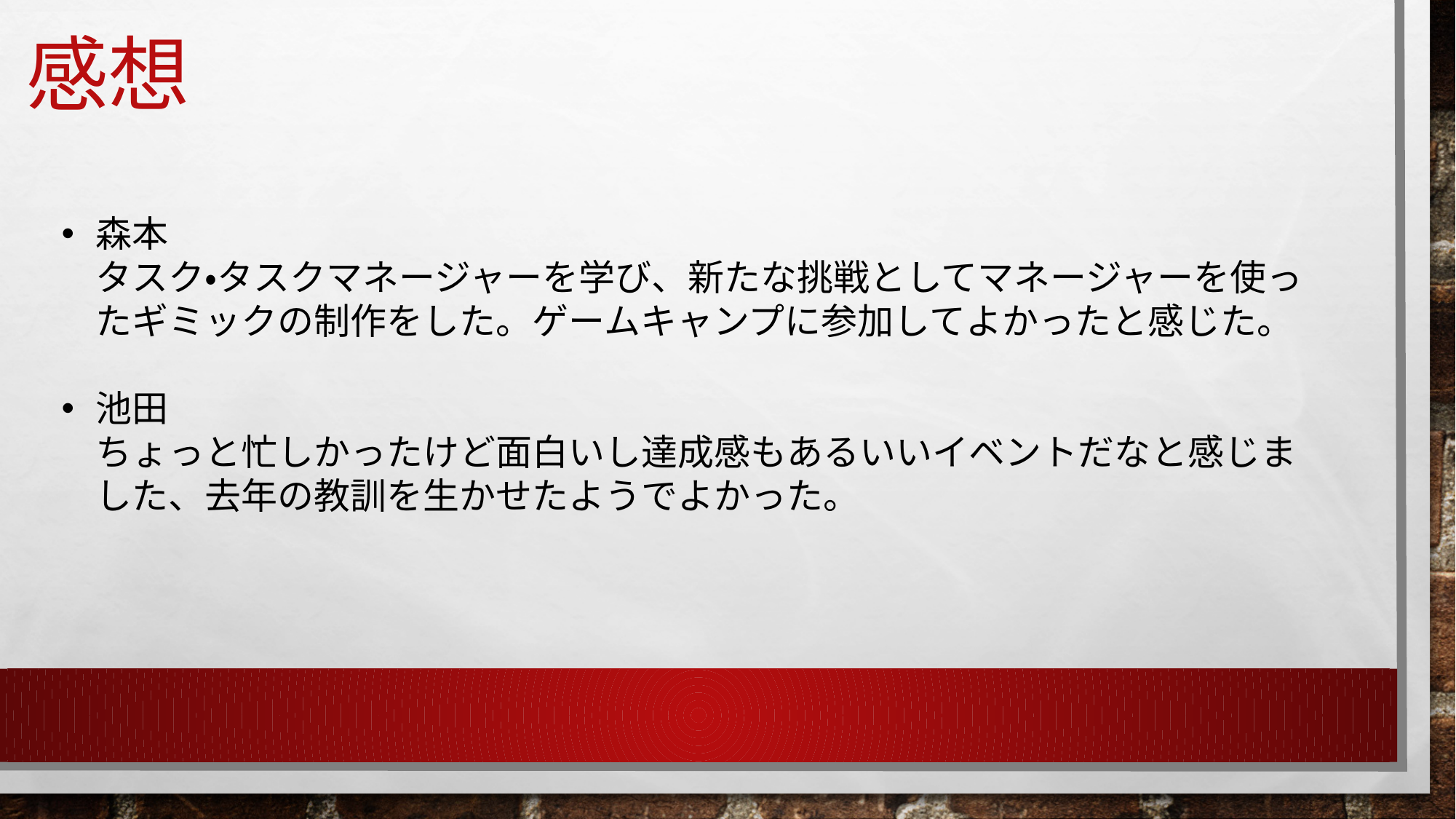

# 感想
森本
タスク・タスクマネージャーを学び、新たな挑戦としてマネージャーを使ったギミックの制作をした。ゲームキャンプに参加してよかったと感じた。

池田
ちょっと忙しかったけど面白いし達成感もあるいいイベントだなと感じました、去年の教訓を生かせたようでよかった。